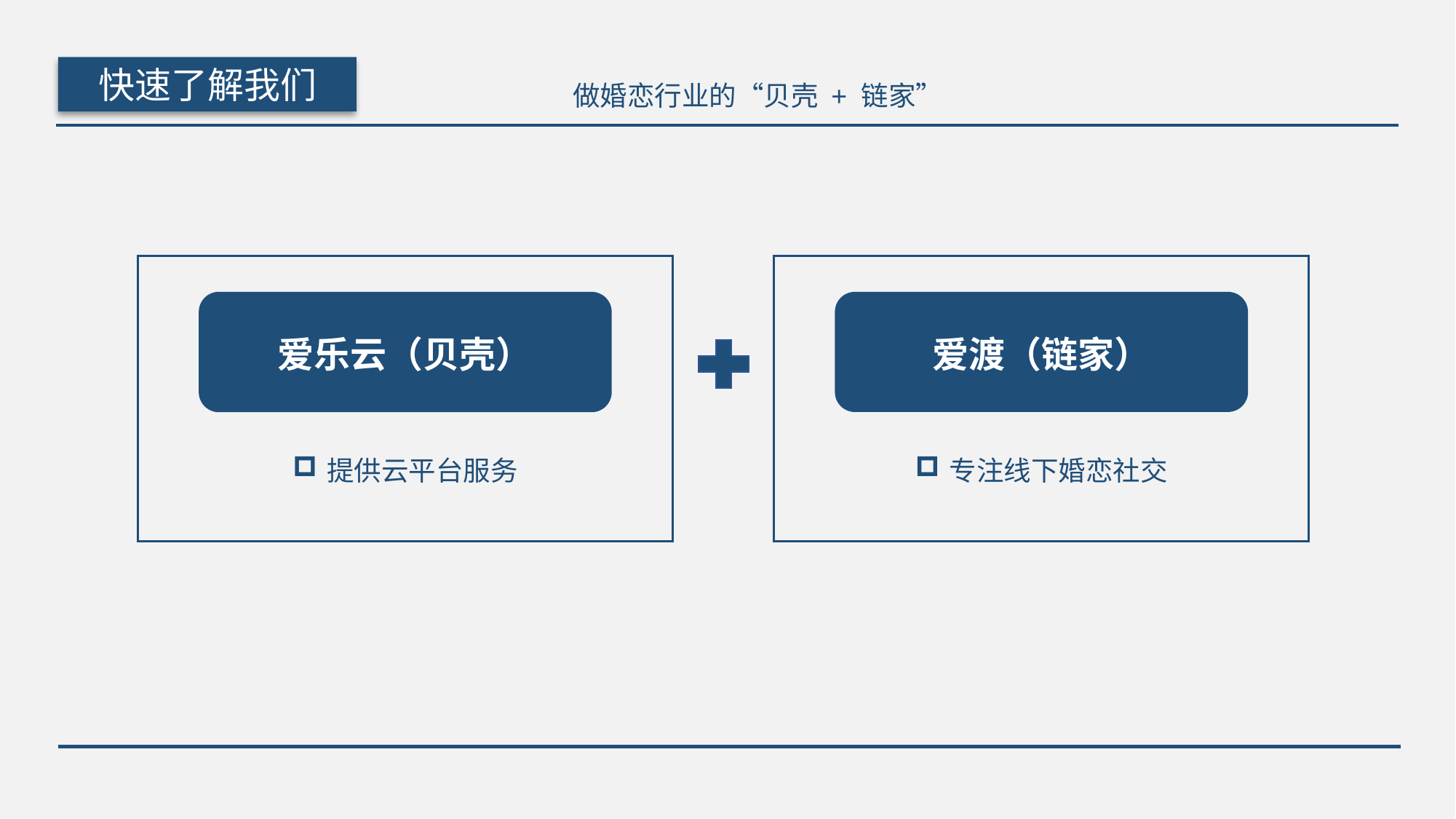

做婚恋行业的“贝壳 + 链家”
快速了解我们

爱乐云（贝壳）

爱渡（链家）

提供云平台服务
专注线下婚恋社交
2